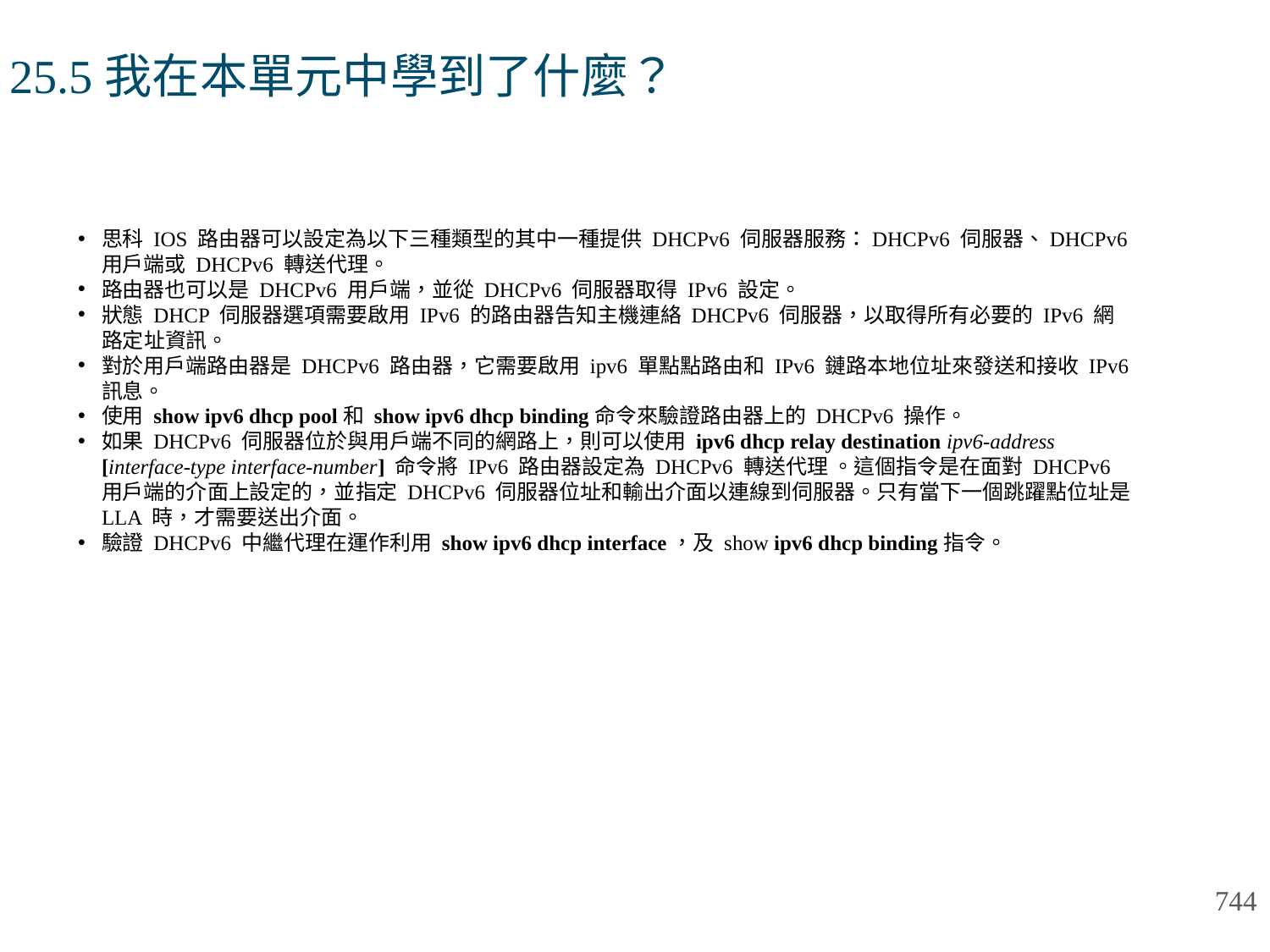

# 25.5我在本單元中學到了什麼？
思科 IOS 路由器可以設定為以下三種類型的其中一種提供 DHCPv6 伺服器服務：DHCPv6 伺服器、DHCPv6 用戶端或 DHCPv6 轉送代理。
路由器也可以是 DHCPv6 用戶端，並從 DHCPv6 伺服器取得 IPv6 設定。
狀態 DHCP 伺服器選項需要啟用 IPv6 的路由器告知主機連絡 DHCPv6 伺服器，以取得所有必要的 IPv6 網路定址資訊。
對於用戶端路由器是 DHCPv6 路由器，它需要啟用 ipv6 單點點路由和 IPv6 鏈路本地位址來發送和接收 IPv6 訊息。
使用 show ipv6 dhcp pool和 show ipv6 dhcp binding命令來驗證路由器上的 DHCPv6 操作。
如果 DHCPv6 伺服器位於與用戶端不同的網路上，則可以使用 ipv6 dhcp relay destination ipv6-address [interface-type interface-number] 命令將 IPv6 路由器設定為 DHCPv6 轉送代理 。這個指令是在面對 DHCPv6 用戶端的介面上設定的，並指定 DHCPv6 伺服器位址和輸出介面以連線到伺服器。只有當下一個跳躍點位址是 LLA 時，才需要送出介面。
驗證 DHCPv6 中繼代理在運作利用 show ipv6 dhcp interface，及 show ipv6 dhcp binding指令。

744